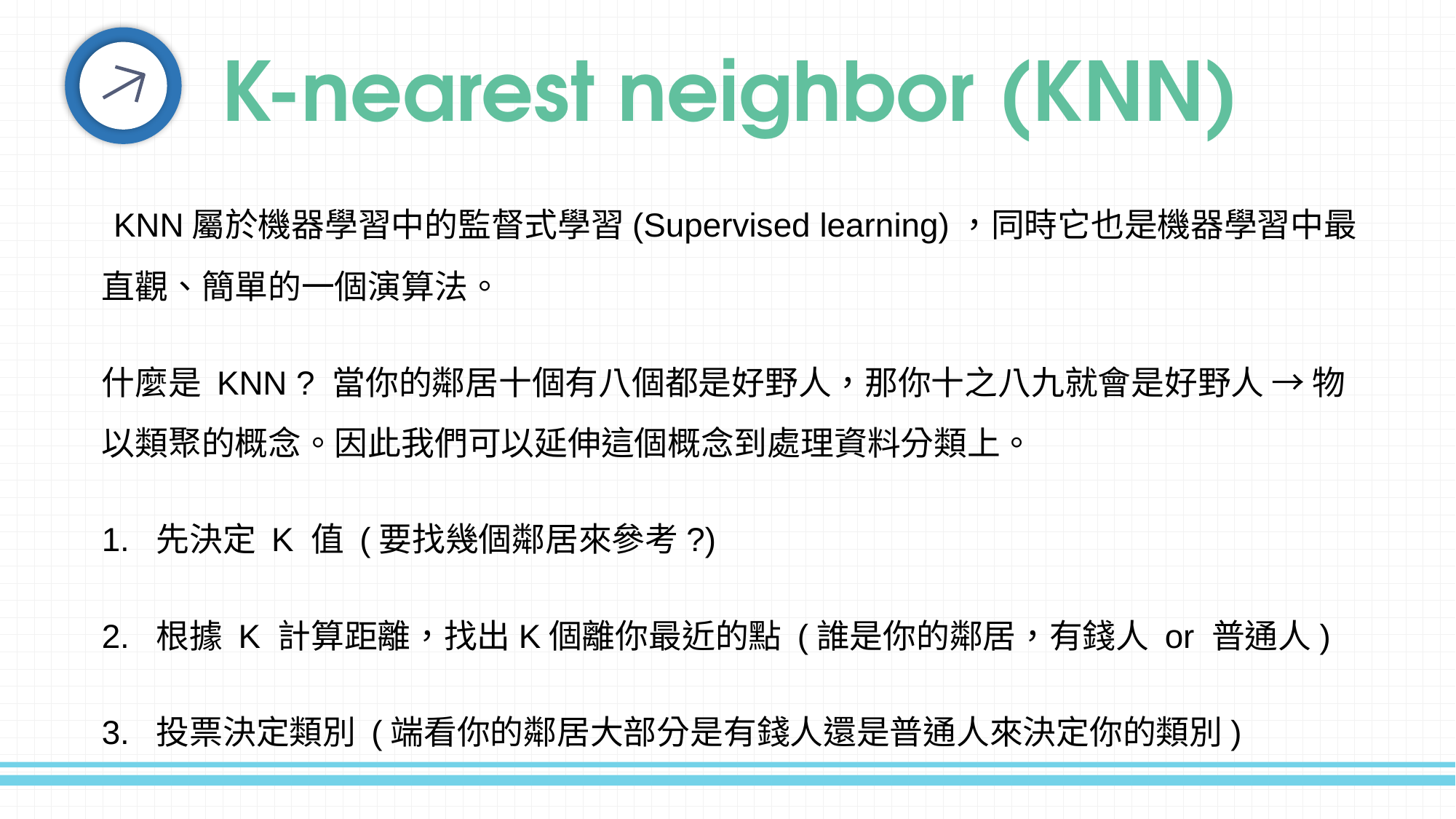

K-nearest neighbor (KNN)
 KNN屬於機器學習中的監督式學習(Supervised learning)，同時它也是機器學習中最直觀、簡單的一個演算法。
什麼是 KNN ? 當你的鄰居十個有八個都是好野人，那你十之八九就會是好野人 → 物以類聚的概念。因此我們可以延伸這個概念到處理資料分類上。
先決定 K 值 (要找幾個鄰居來參考?)
根據 K 計算距離，找出K個離你最近的點 (誰是你的鄰居，有錢人 or 普通人)
投票決定類別 (端看你的鄰居大部分是有錢人還是普通人來決定你的類別)